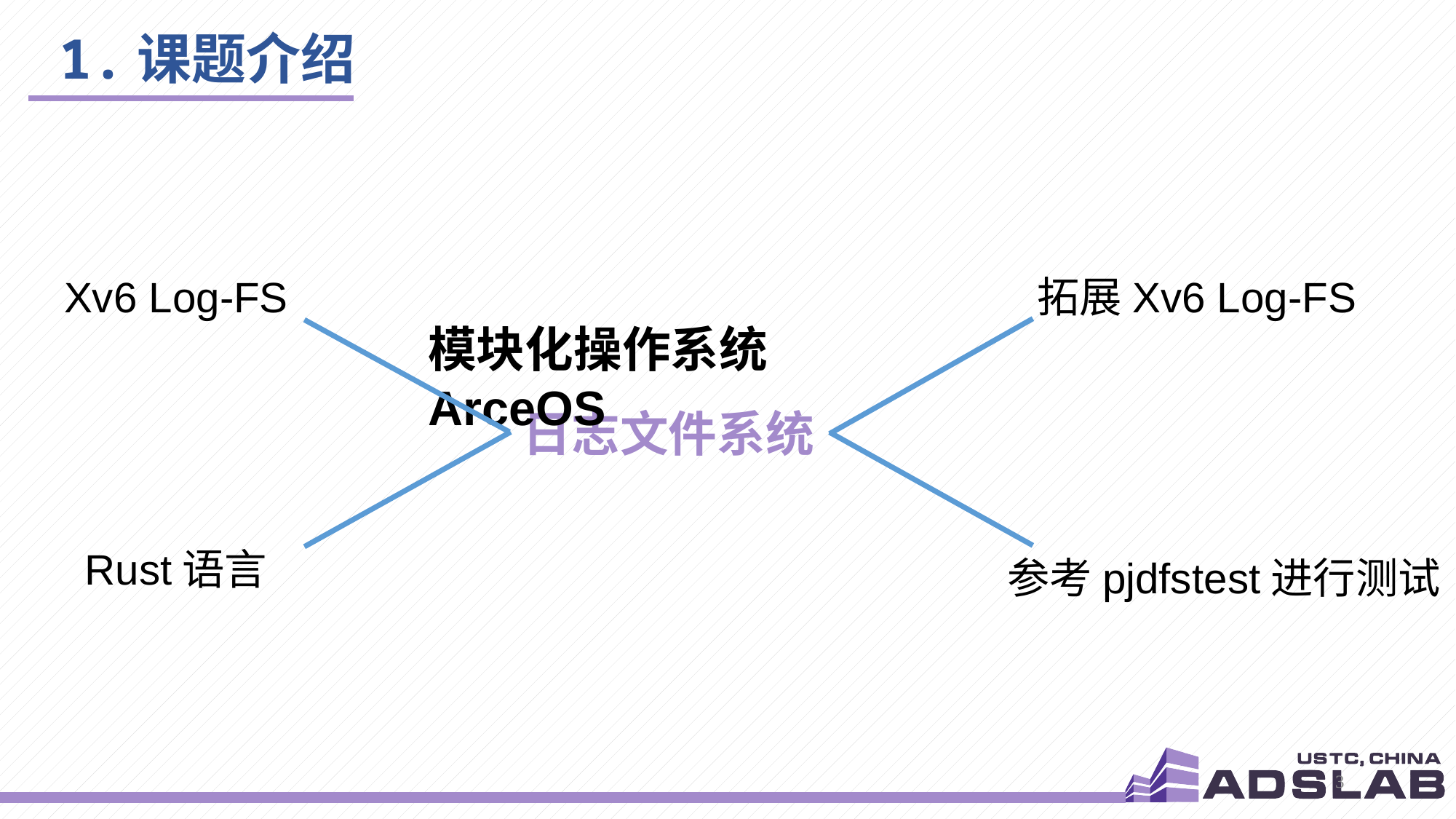

# 1.课题介绍
Xv6 Log-FS
拓展Xv6 Log-FS
模块化操作系统ArceOS
日志文件系统
Rust语言
参考pjdfstest进行测试